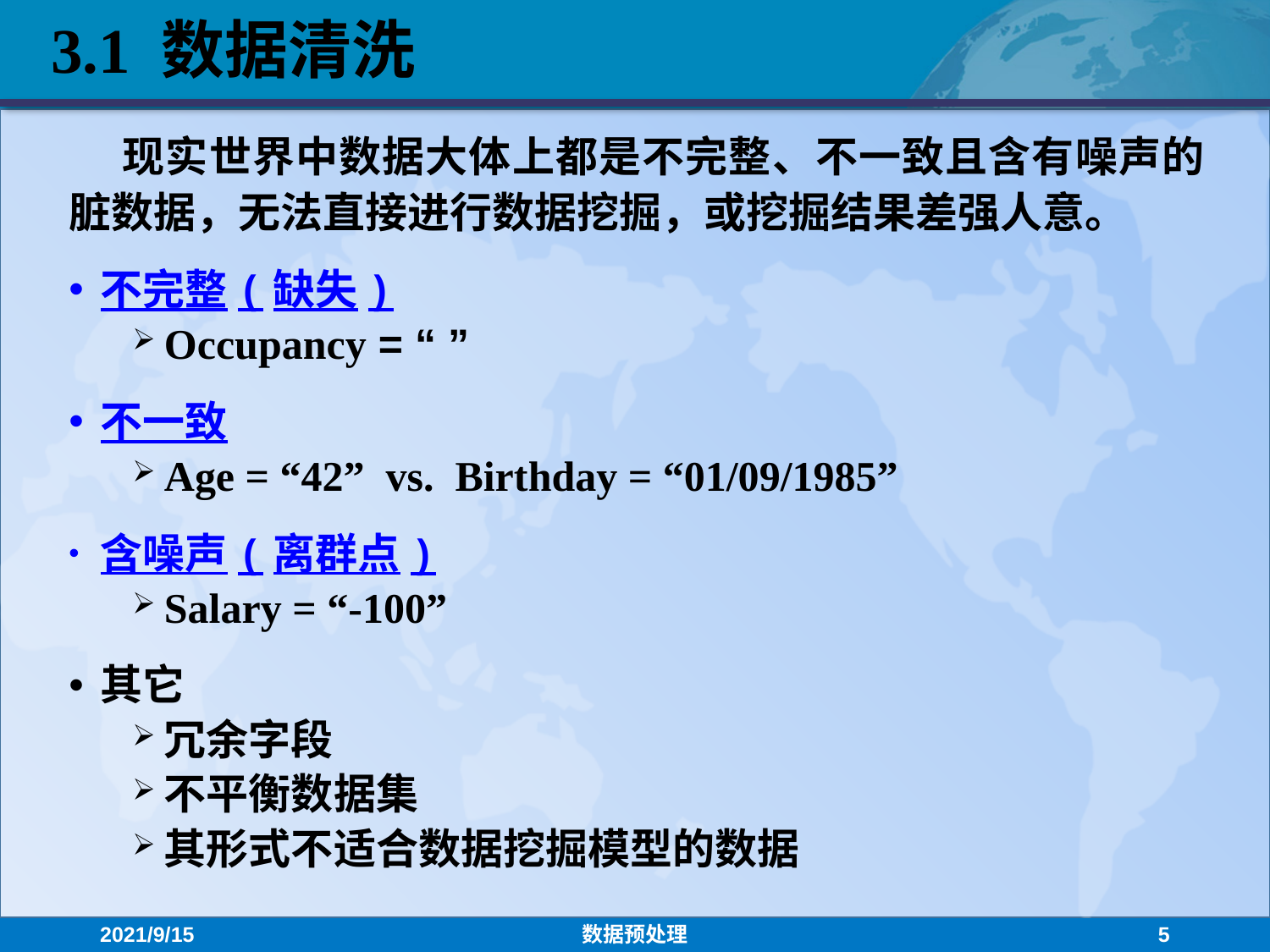

3.1 数据清洗
    现实世界中数据大体上都是不完整、不一致且含有噪声的脏数据，无法直接进行数据挖掘，或挖掘结果差强人意。
不完整(缺失)
Occupancy = “ ”
不一致
Age = “42”  vs.  Birthday = “01/09/1985”
含噪声(离群点)
Salary = “-100”
其它
冗余字段
不平衡数据集
其形式不适合数据挖掘模型的数据
2021/9/15
数据预处理
5